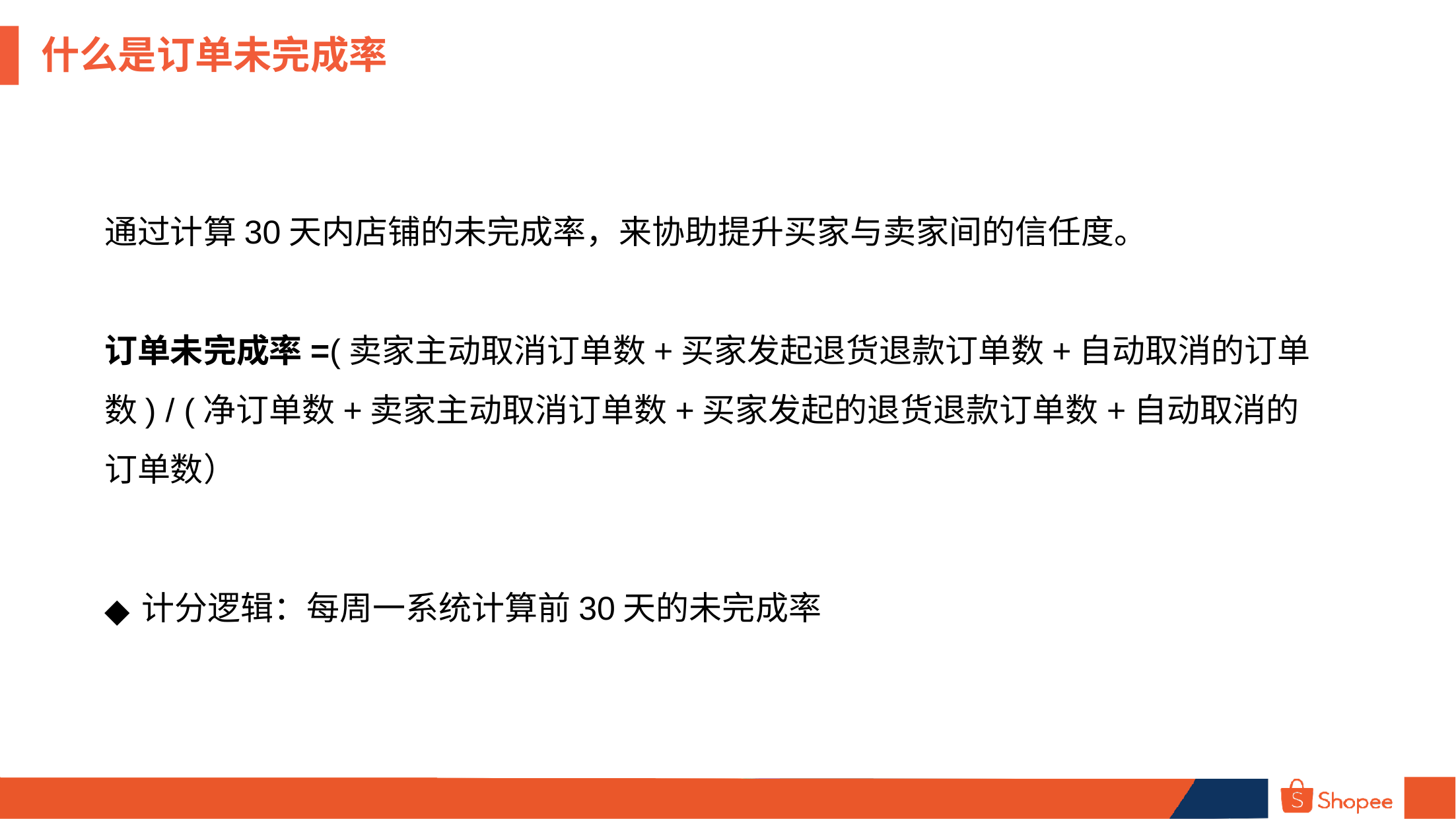

什么是订单未完成率

通过计算30天内店铺的未完成率，来协助提升买家与卖家间的信任度。

订单未完成率=(卖家主动取消订单数+买家发起退货退款订单数+自动取消的订单数) / (净订单数+卖家主动取消订单数+买家发起的退货退款订单数+自动取消的订单数）

计分逻辑：每周一系统计算前30天的未完成率